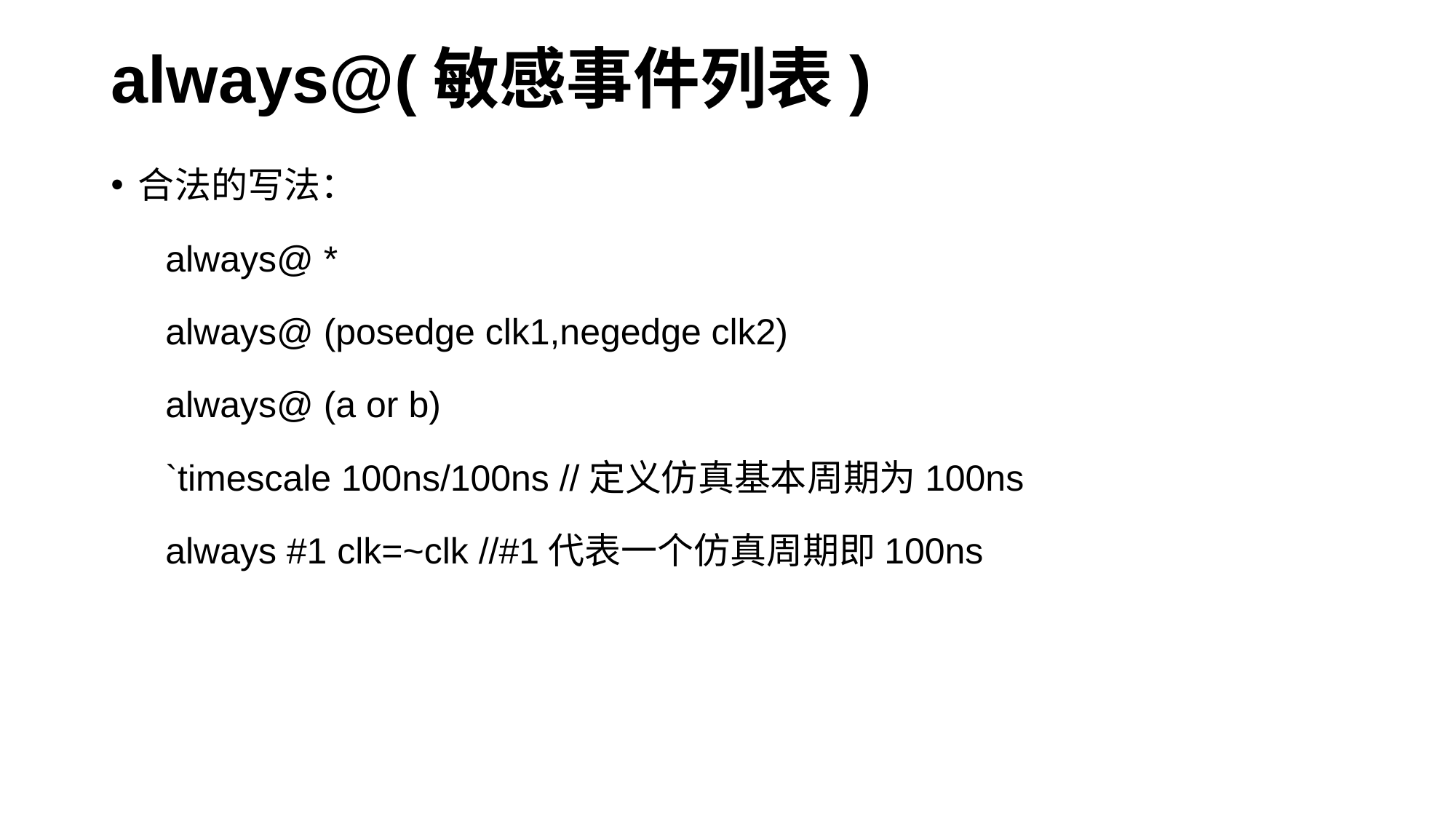

# always@(敏感事件列表)
合法的写法：
always@ *
always@ (posedge clk1,negedge clk2)
always@ (a or b)
`timescale 100ns/100ns //定义仿真基本周期为100ns
always #1 clk=~clk //#1代表一个仿真周期即100ns